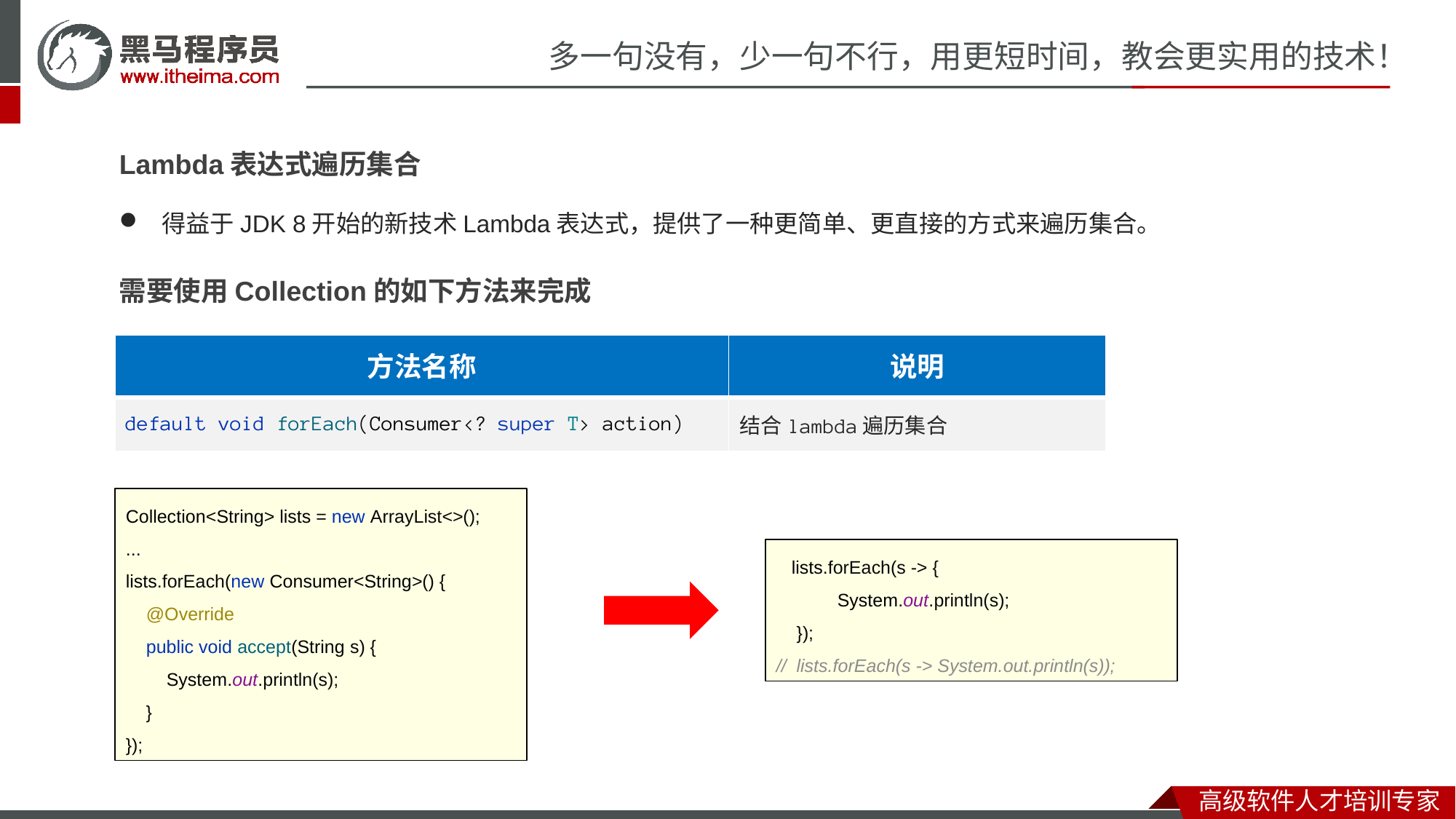

Lambda表达式遍历集合
得益于JDK 8开始的新技术Lambda表达式，提供了一种更简单、更直接的方式来遍历集合。
需要使用Collection的如下方法来完成

| 方法名称 | 说明 |
| --- | --- |
| default void forEach(Consumer<? super T> action) | 结合lambda遍历集合 |
Collection<String> lists = new ArrayList<>();
...
lists.forEach(new Consumer<String>() {
    @Override
    public void accept(String s) {
        System.out.println(s);
    }
});
   lists.forEach(s -> {
            System.out.println(s);
    });
//  lists.forEach(s -> System.out.println(s));